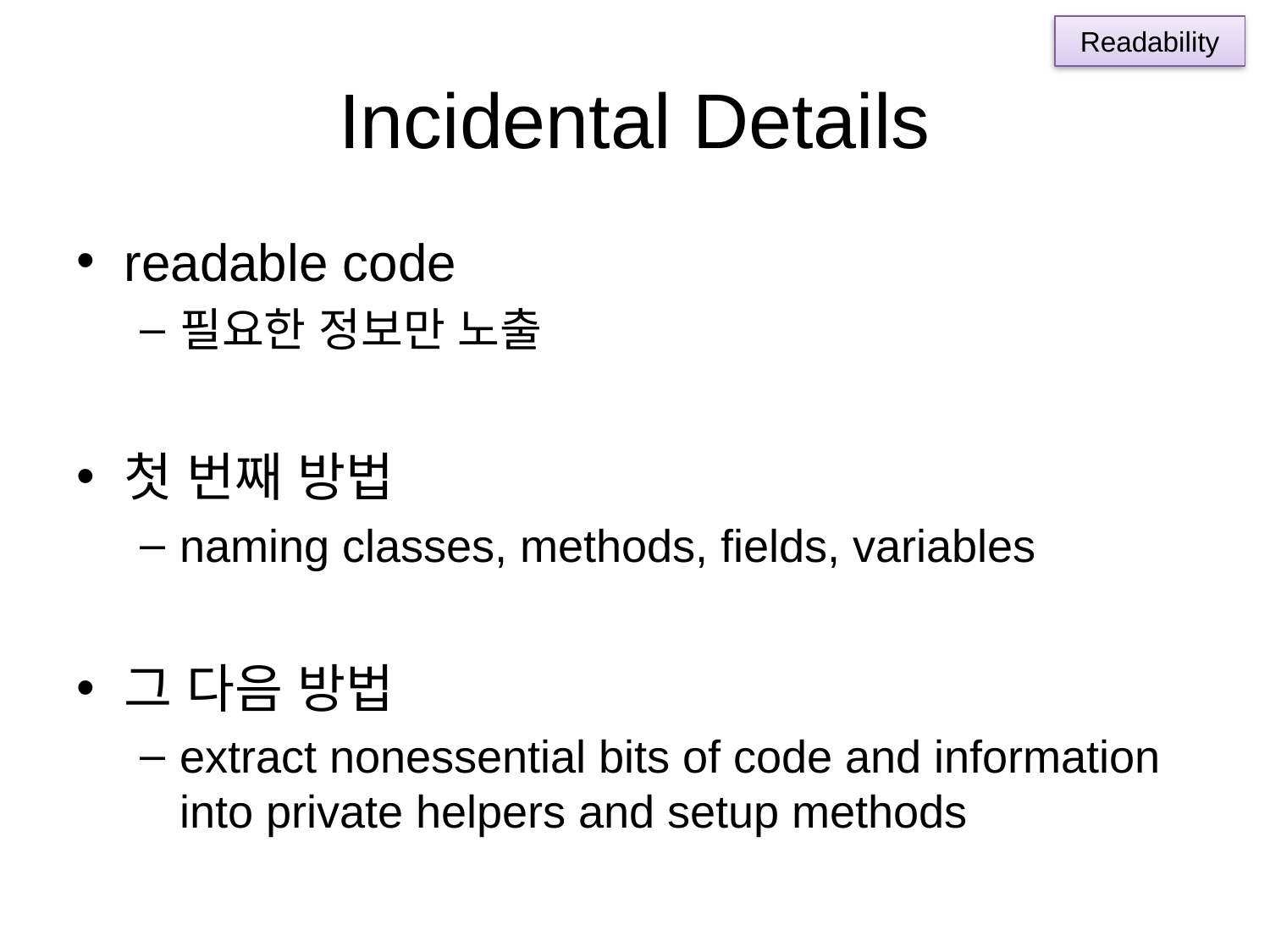

Readability
# Incidental Details
readable code
필요한 정보만 노출

첫 번째 방법
naming classes, methods, fields, variables

그 다음 방법
extract nonessential bits of code and information into private helpers and setup methods